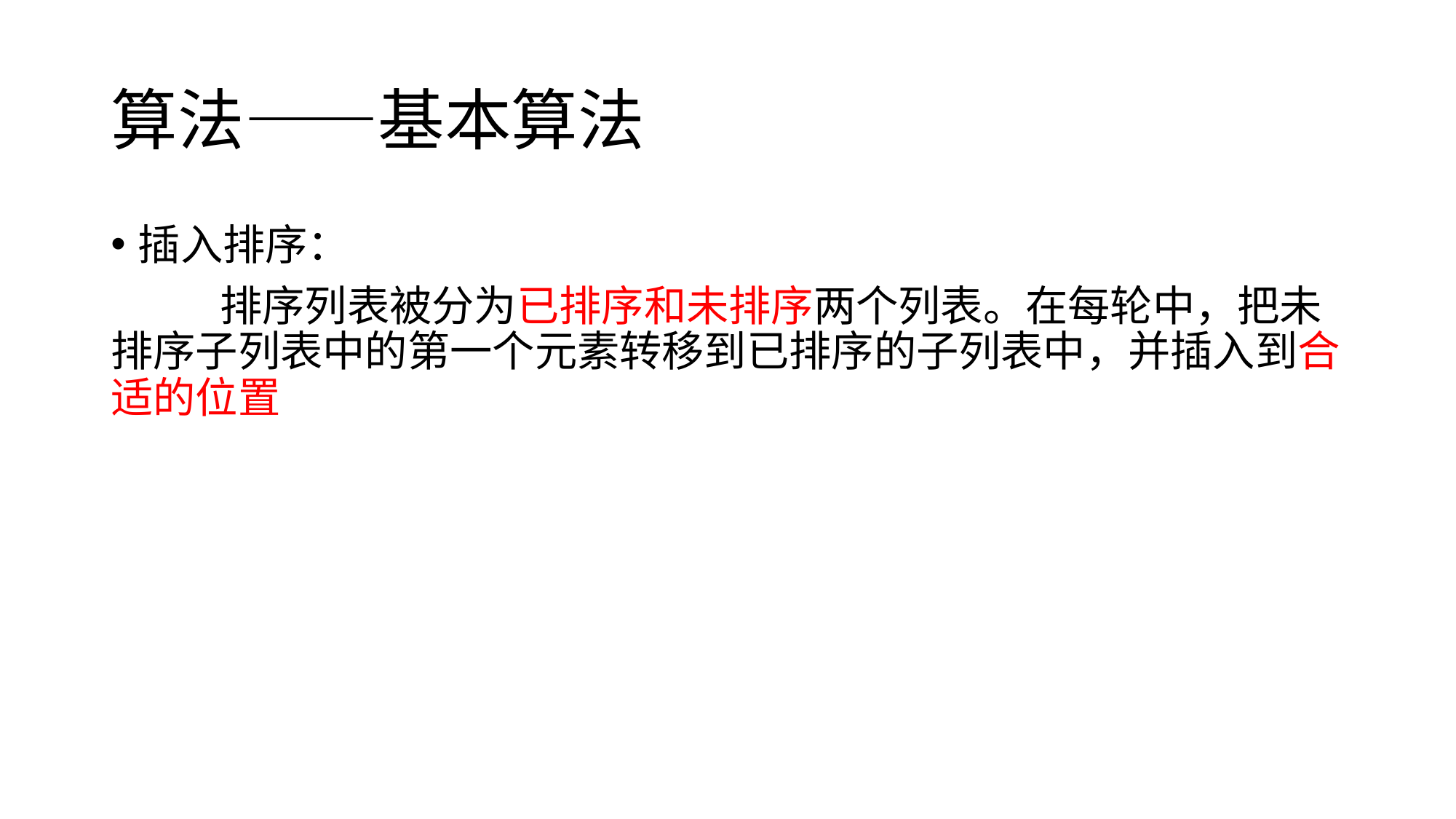

# 算法——基本算法
插入排序：
	排序列表被分为已排序和未排序两个列表。在每轮中，把未排序子列表中的第一个元素转移到已排序的子列表中，并插入到合适的位置